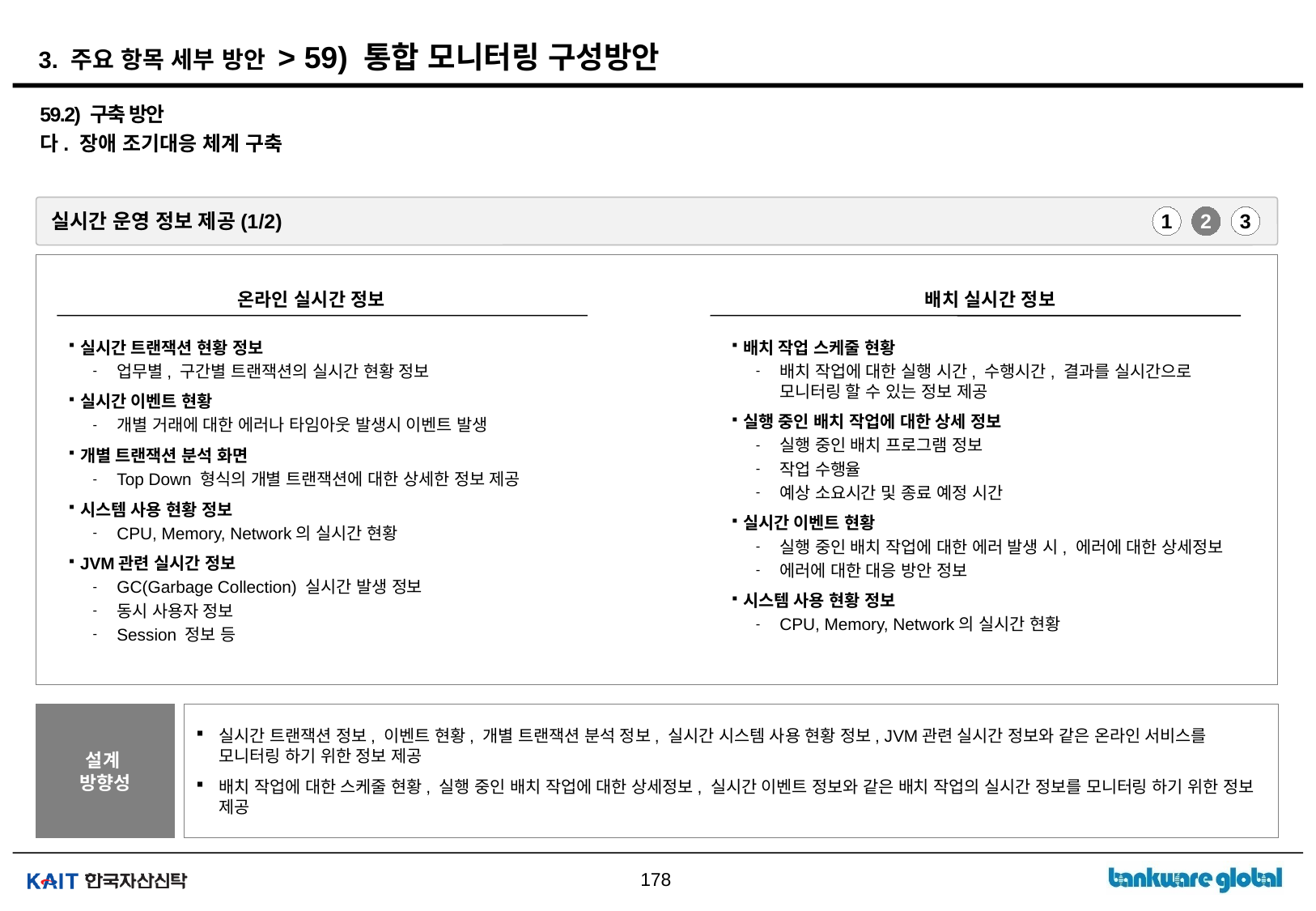

# 3. 주요 항목 세부 방안 > 59) 통합 모니터링 구성방안
59.2) 구축 방안
다. 장애 조기대응 체계 구축
실시간 운영 정보 제공(1/2)
1
2
3

온라인 실시간 정보
배치 실시간 정보

실시간 트랜잭션 현황 정보
업무별, 구간별 트랜잭션의 실시간 현황 정보
실시간 이벤트 현황
개별 거래에 대한 에러나 타임아웃 발생시 이벤트 발생
개별 트랜잭션 분석 화면
Top Down 형식의 개별 트랜잭션에 대한 상세한 정보 제공
시스템 사용 현황 정보
CPU, Memory, Network의 실시간 현황
JVM관련 실시간 정보
GC(Garbage Collection) 실시간 발생 정보
동시 사용자 정보
Session 정보 등
배치 작업 스케줄 현황
배치 작업에 대한 실행 시간, 수행시간, 결과를 실시간으로 모니터링 할 수 있는 정보 제공
실행 중인 배치 작업에 대한 상세 정보
실행 중인 배치 프로그램 정보
작업 수행율
예상 소요시간 및 종료 예정 시간
실시간 이벤트 현황
실행 중인 배치 작업에 대한 에러 발생 시, 에러에 대한 상세정보
에러에 대한 대응 방안 정보
시스템 사용 현황 정보
CPU, Memory, Network의 실시간 현황
설계
방향성
실시간 트랜잭션 정보, 이벤트 현황, 개별 트랜잭션 분석 정보, 실시간 시스템 사용 현황 정보, JVM관련 실시간 정보와 같은 온라인 서비스를 모니터링 하기 위한 정보 제공
배치 작업에 대한 스케줄 현황, 실행 중인 배치 작업에 대한 상세정보, 실시간 이벤트 정보와 같은 배치 작업의 실시간 정보를 모니터링 하기 위한 정보 제공